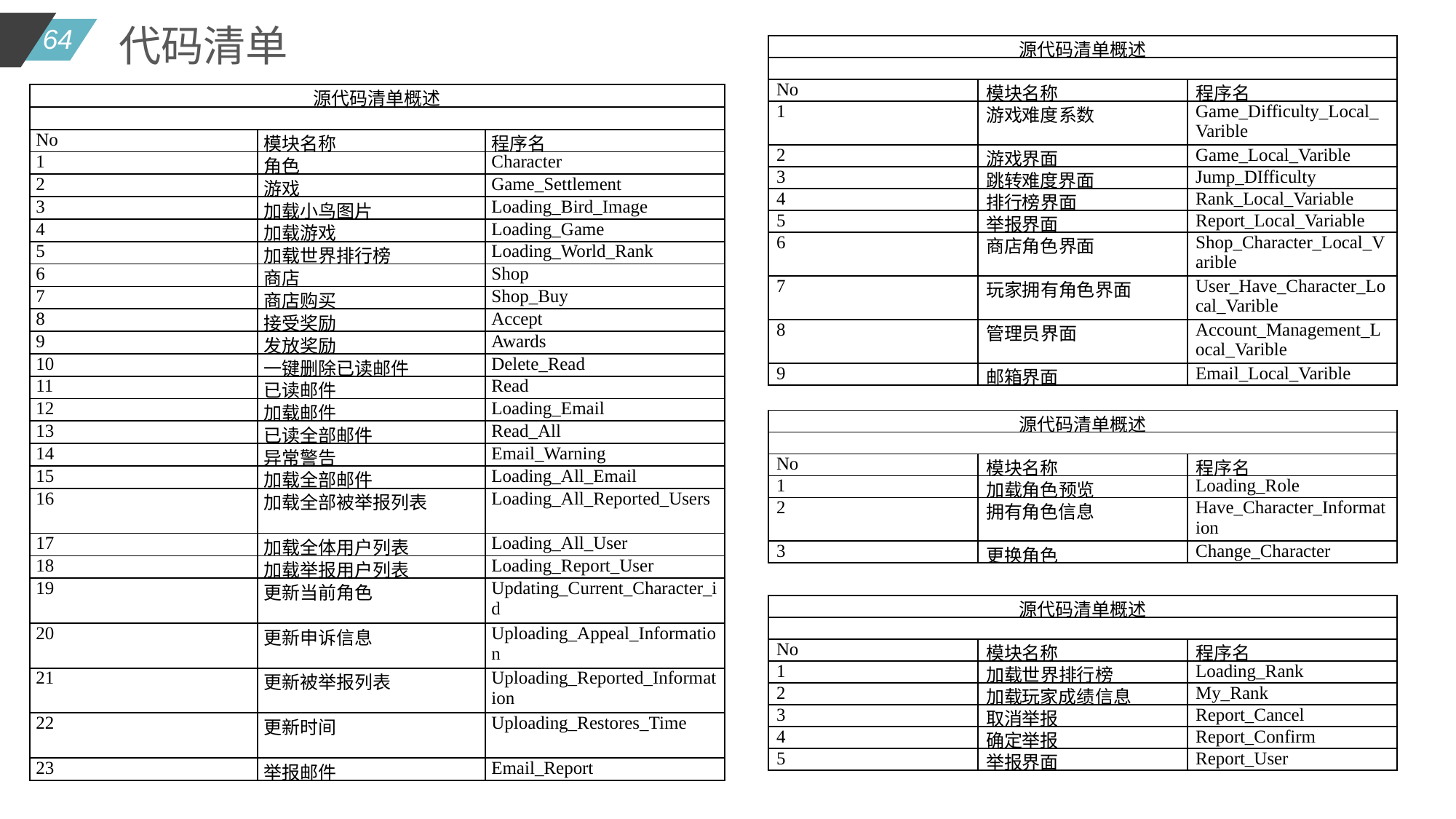

代码清单
| 源代码清单概述 |  |  |
| --- | --- | --- |
|  |  |  |
| No | 模块名称 | 程序名 |
| 1 | 游戏难度系数 | Game\_Difficulty\_Local\_Varible |
| 2 | 游戏界面 | Game\_Local\_Varible |
| 3 | 跳转难度界面 | Jump\_DIfficulty |
| 4 | 排行榜界面 | Rank\_Local\_Variable |
| 5 | 举报界面 | Report\_Local\_Variable |
| 6 | 商店角色界面 | Shop\_Character\_Local\_Varible |
| 7 | 玩家拥有角色界面 | User\_Have\_Character\_Local\_Varible |
| 8 | 管理员界面 | Account\_Management\_Local\_Varible |
| 9 | 邮箱界面 | Email\_Local\_Varible |
| 源代码清单概述 |  |  |
| --- | --- | --- |
|  |  |  |
| No | 模块名称 | 程序名 |
| 1 | 角色 | Character |
| 2 | 游戏 | Game\_Settlement |
| 3 | 加载小鸟图片 | Loading\_Bird\_Image |
| 4 | 加载游戏 | Loading\_Game |
| 5 | 加载世界排行榜 | Loading\_World\_Rank |
| 6 | 商店 | Shop |
| 7 | 商店购买 | Shop\_Buy |
| 8 | 接受奖励 | Accept |
| 9 | 发放奖励 | Awards |
| 10 | 一键删除已读邮件 | Delete\_Read |
| 11 | 已读邮件 | Read |
| 12 | 加载邮件 | Loading\_Email |
| 13 | 已读全部邮件 | Read\_All |
| 14 | 异常警告 | Email\_Warning |
| 15 | 加载全部邮件 | Loading\_All\_Email |
| 16 | 加载全部被举报列表 | Loading\_All\_Reported\_Users |
| 17 | 加载全体用户列表 | Loading\_All\_User |
| 18 | 加载举报用户列表 | Loading\_Report\_User |
| 19 | 更新当前角色 | Updating\_Current\_Character\_id |
| 20 | 更新申诉信息 | Uploading\_Appeal\_Information |
| 21 | 更新被举报列表 | Uploading\_Reported\_Information |
| 22 | 更新时间 | Uploading\_Restores\_Time |
| 23 | 举报邮件 | Email\_Report |
| 源代码清单概述 |  |  |
| --- | --- | --- |
|  |  |  |
| No | 模块名称 | 程序名 |
| 1 | 加载角色预览 | Loading\_Role |
| 2 | 拥有角色信息 | Have\_Character\_Information |
| 3 | 更换角色 | Change\_Character |
| 源代码清单概述 |  |  |
| --- | --- | --- |
|  |  |  |
| No | 模块名称 | 程序名 |
| 1 | 加载世界排行榜 | Loading\_Rank |
| 2 | 加载玩家成绩信息 | My\_Rank |
| 3 | 取消举报 | Report\_Cancel |
| 4 | 确定举报 | Report\_Confirm |
| 5 | 举报界面 | Report\_User |